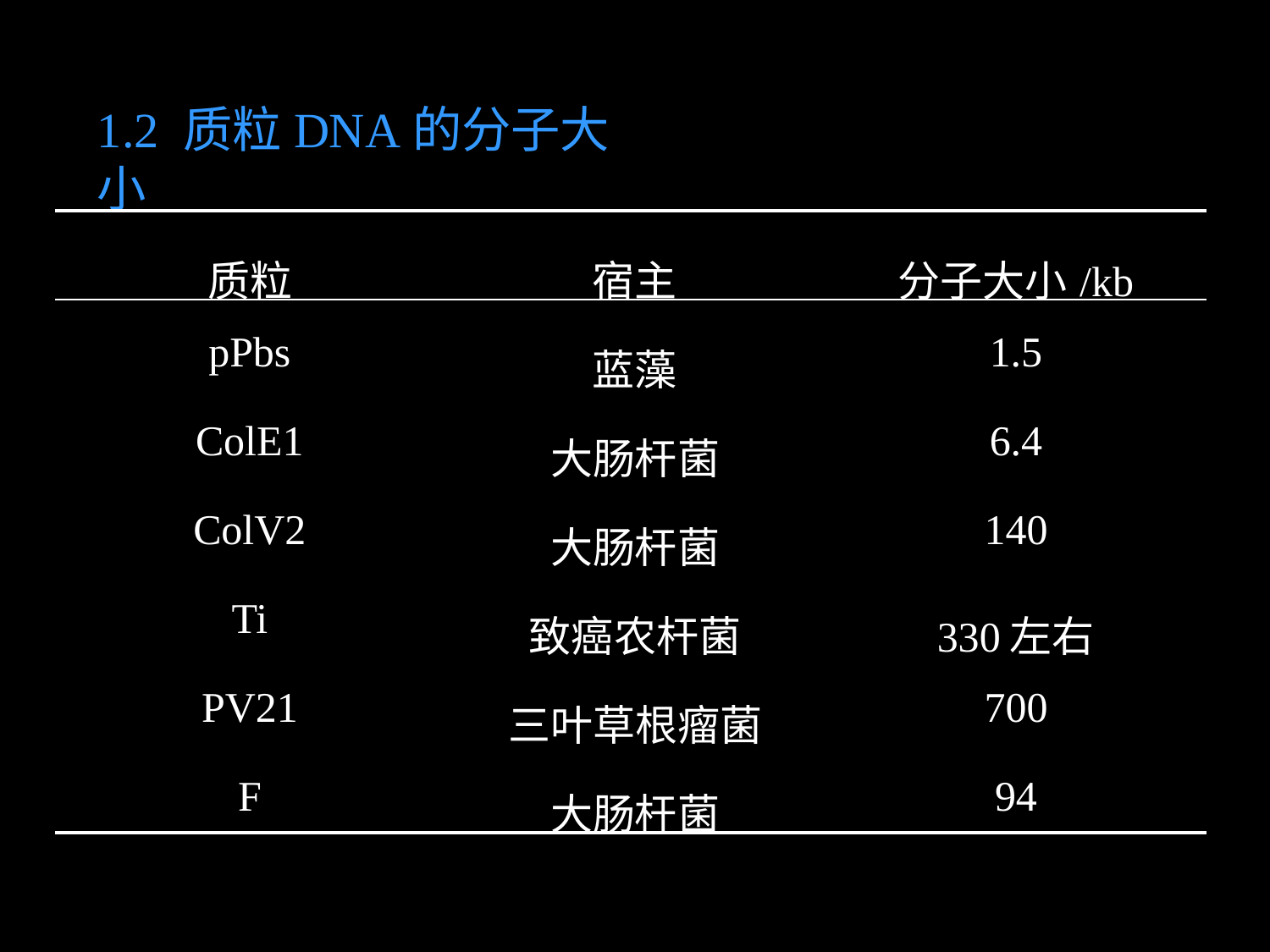

1.2 质粒DNA的分子大小
| 质粒 | 宿主 | 分子大小/kb |
| --- | --- | --- |
| pPbs | 蓝藻 | 1.5 |
| ColE1 | 大肠杆菌 | 6.4 |
| ColV2 | 大肠杆菌 | 140 |
| Ti | 致癌农杆菌 | 330左右 |
| PV21 | 三叶草根瘤菌 | 700 |
| F | 大肠杆菌 | 94 |